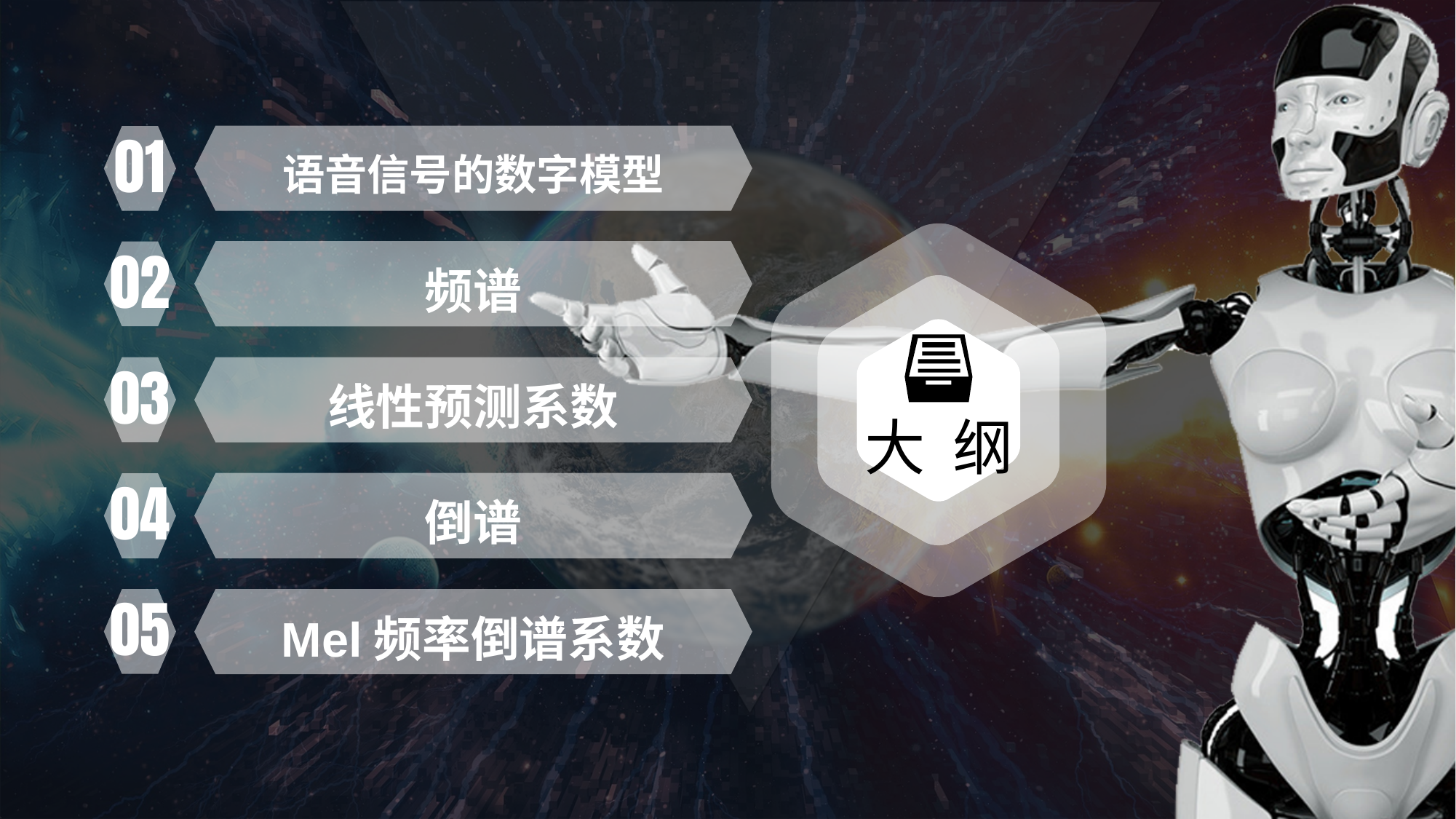

语音信号的数字模型
01

大  纲
频谱
02
03
线性预测系数
倒谱
04
05
Mel频率倒谱系数